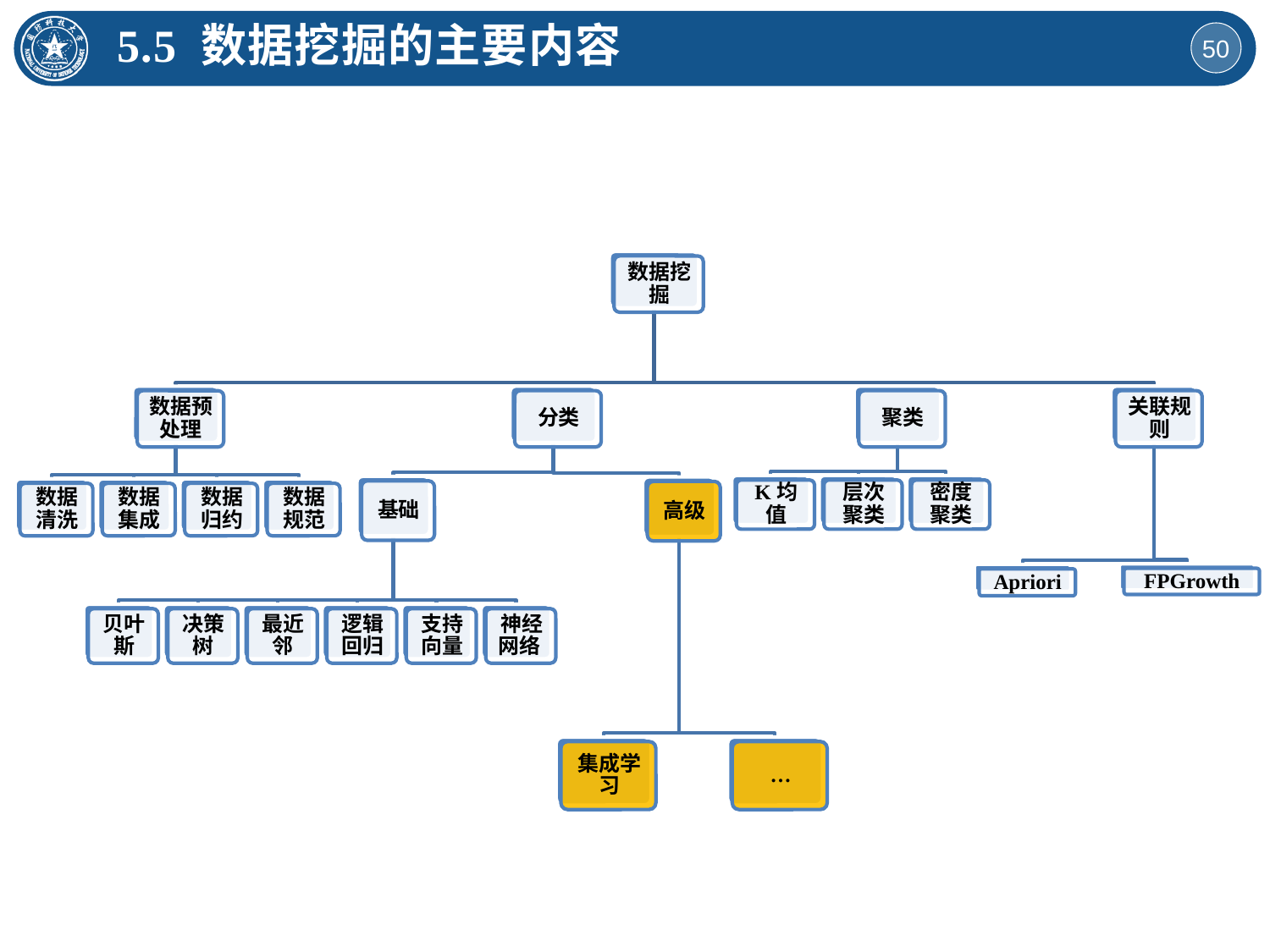

5.5 数据挖掘的主要内容
数据挖掘
数据预处理
数据清洗
数据集成
数据归约
数据规范
分类
基础
贝叶斯
决策树
最近邻
逻辑回归
支持向量
神经网络
高级
集成学习
…
聚类
K均值
层次聚类
密度聚类
关联规则
Apriori
FPGrowth